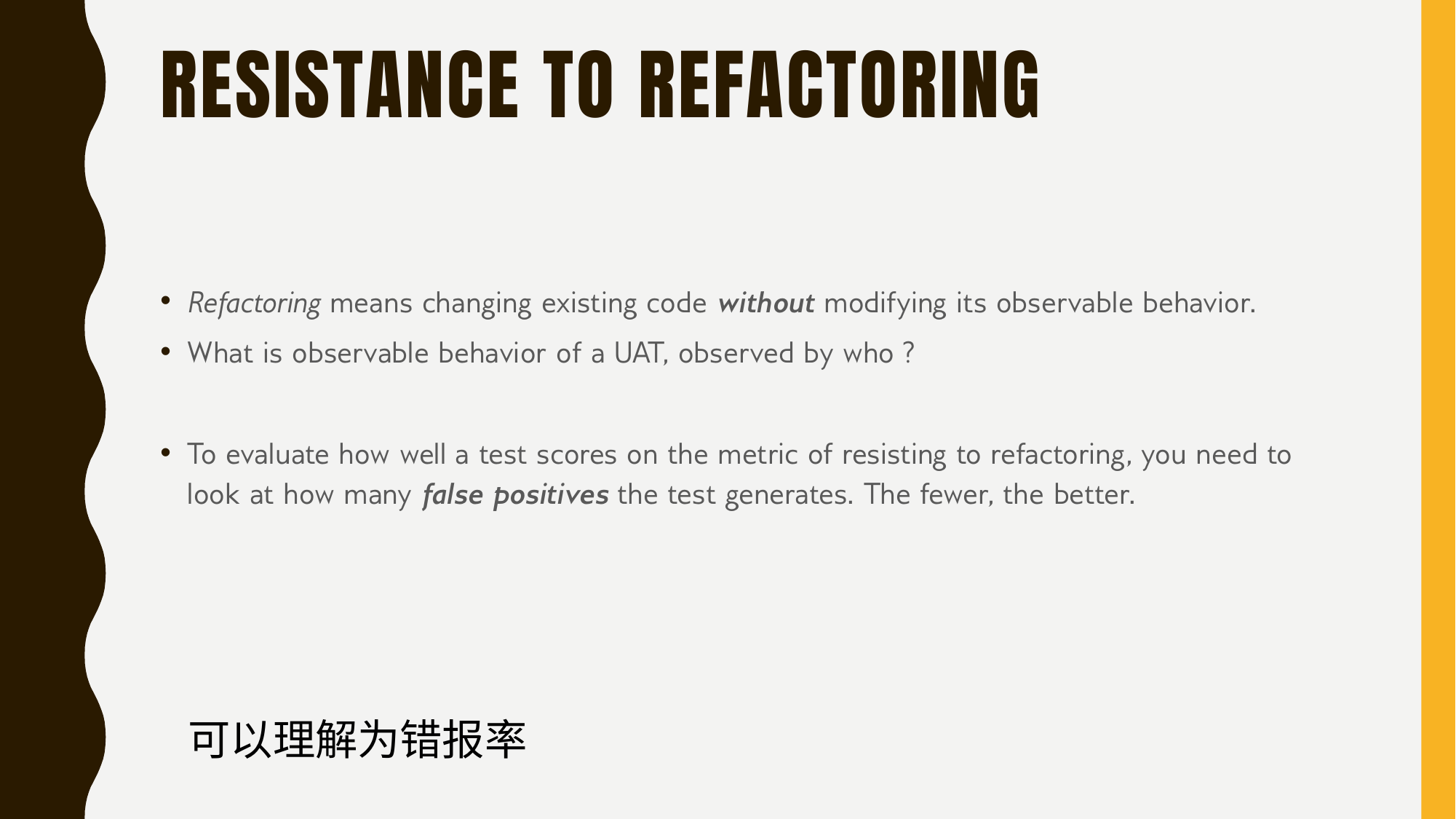

# Resistance to refactoring
Refactoring means changing existing code without modifying its observable behavior.
What is observable behavior of a UAT, observed by who ?

To evaluate how well a test scores on the metric of resisting to refactoring, you need to look at how many false positives the test generates. The fewer, the better.
可以理解为错报率